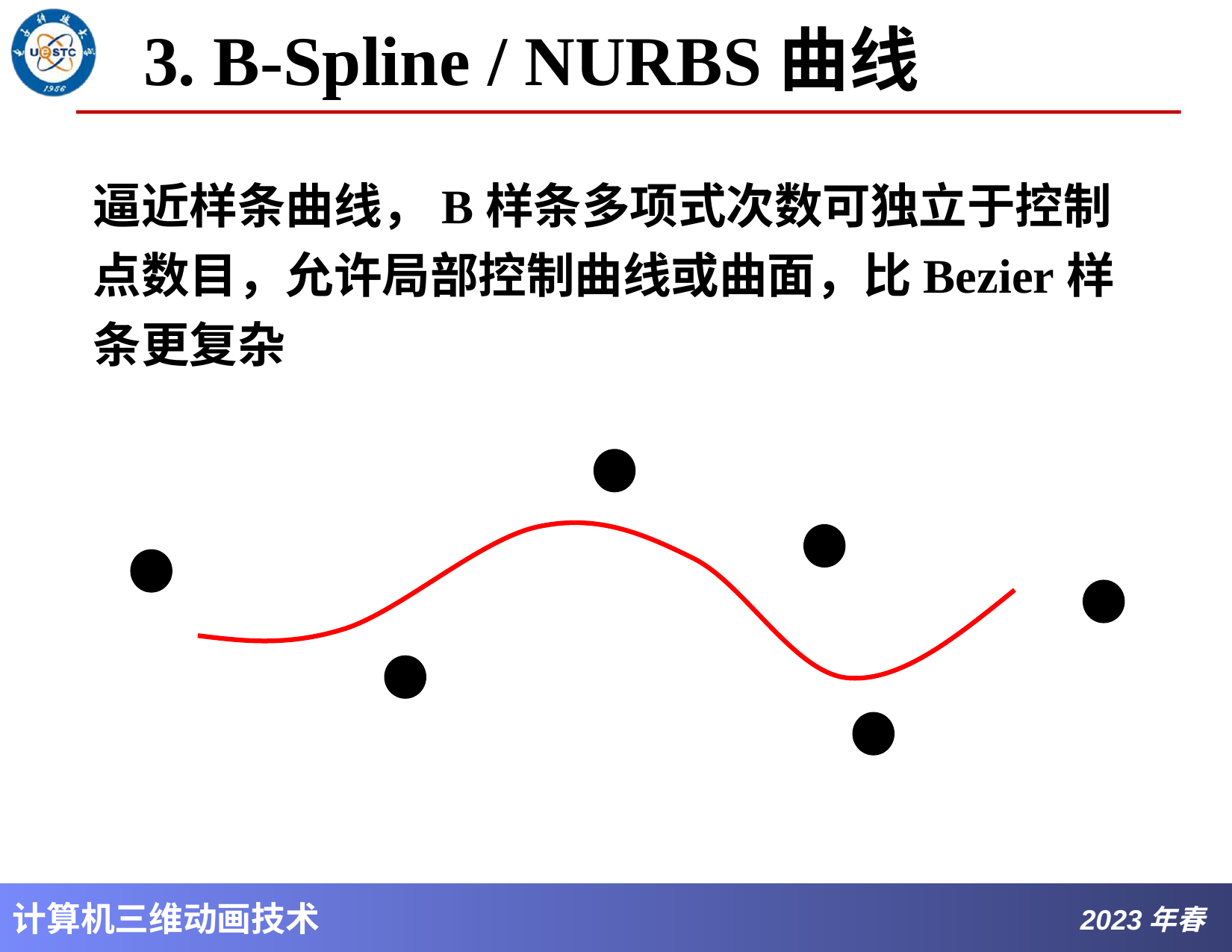

# 3. B-Spline / NURBS曲线
逼近样条曲线，B样条多项式次数可独立于控制点数目，允许局部控制曲线或曲面，比Bezier样条更复杂